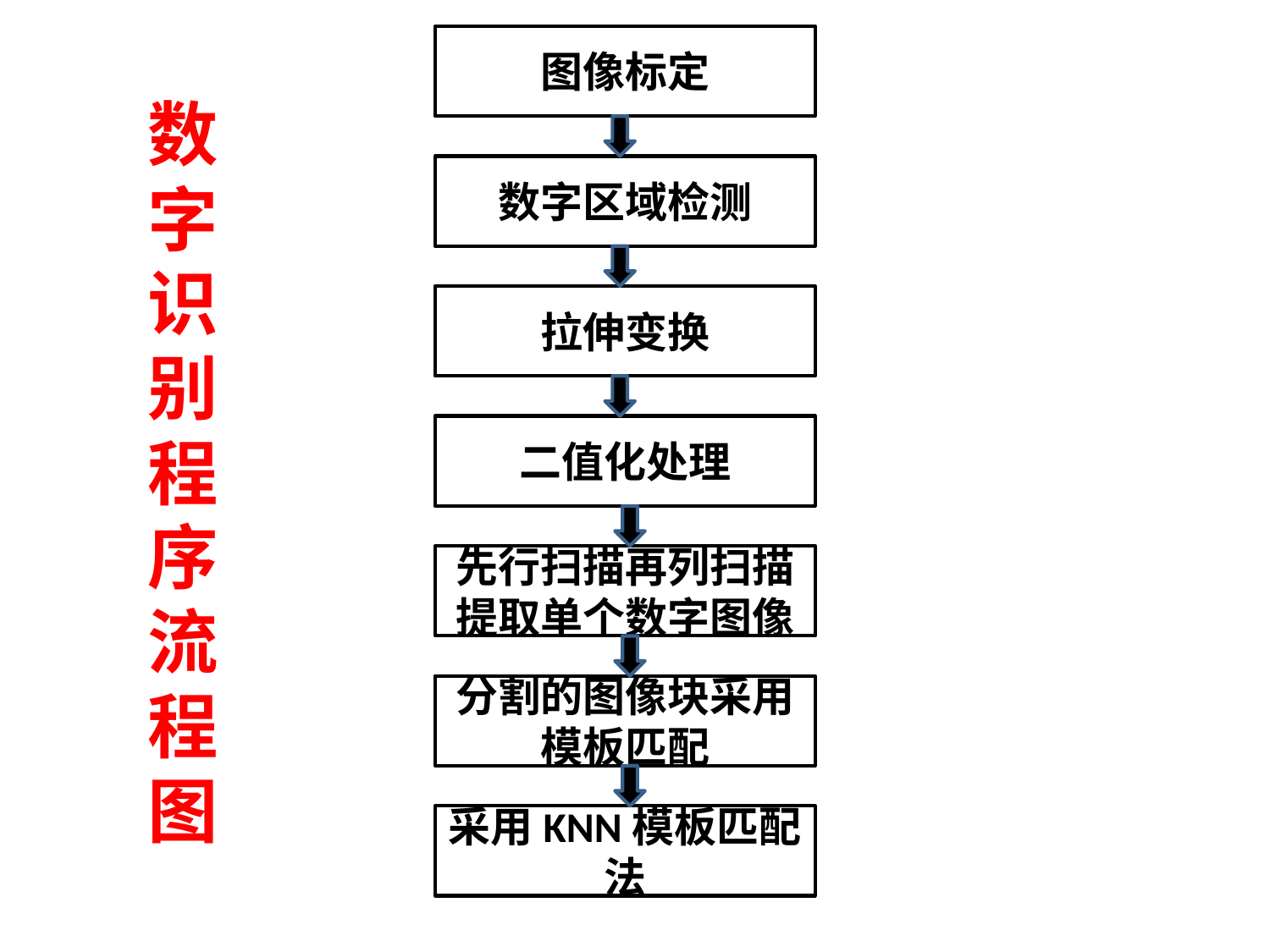

图像标定
数字识别程序流程图

数字区域检测

拉伸变换

二值化处理

先行扫描再列扫描提取单个数字图像

分割的图像块采用模板匹配

采用KNN模板匹配法